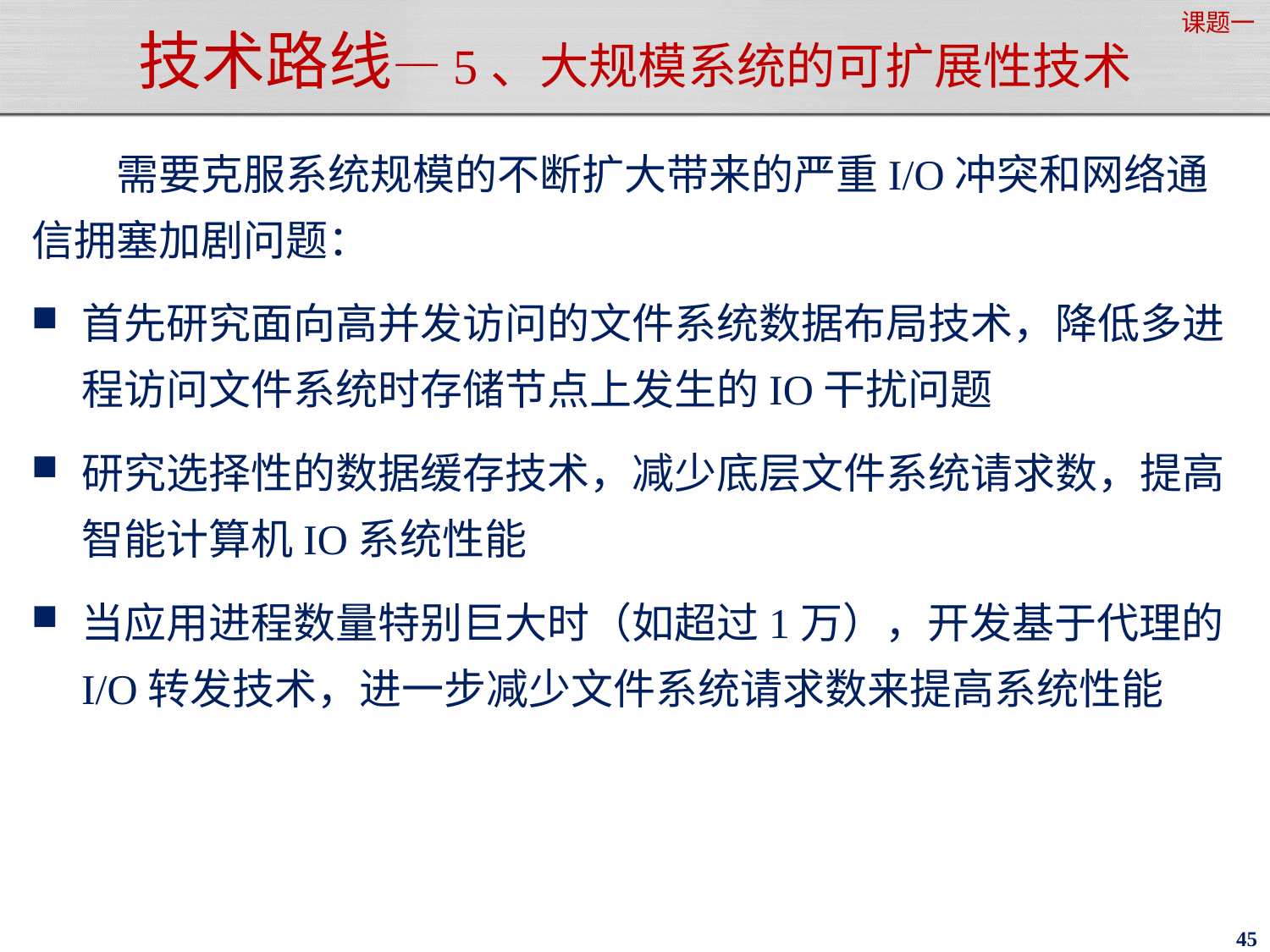

课题一
# 技术路线—5、大规模系统的可扩展性技术
　　需要克服系统规模的不断扩大带来的严重I/O冲突和网络通信拥塞加剧问题：
首先研究面向高并发访问的文件系统数据布局技术，降低多进程访问文件系统时存储节点上发生的IO干扰问题
研究选择性的数据缓存技术，减少底层文件系统请求数，提高智能计算机IO系统性能
当应用进程数量特别巨大时（如超过1万），开发基于代理的I/O转发技术，进一步减少文件系统请求数来提高系统性能
45